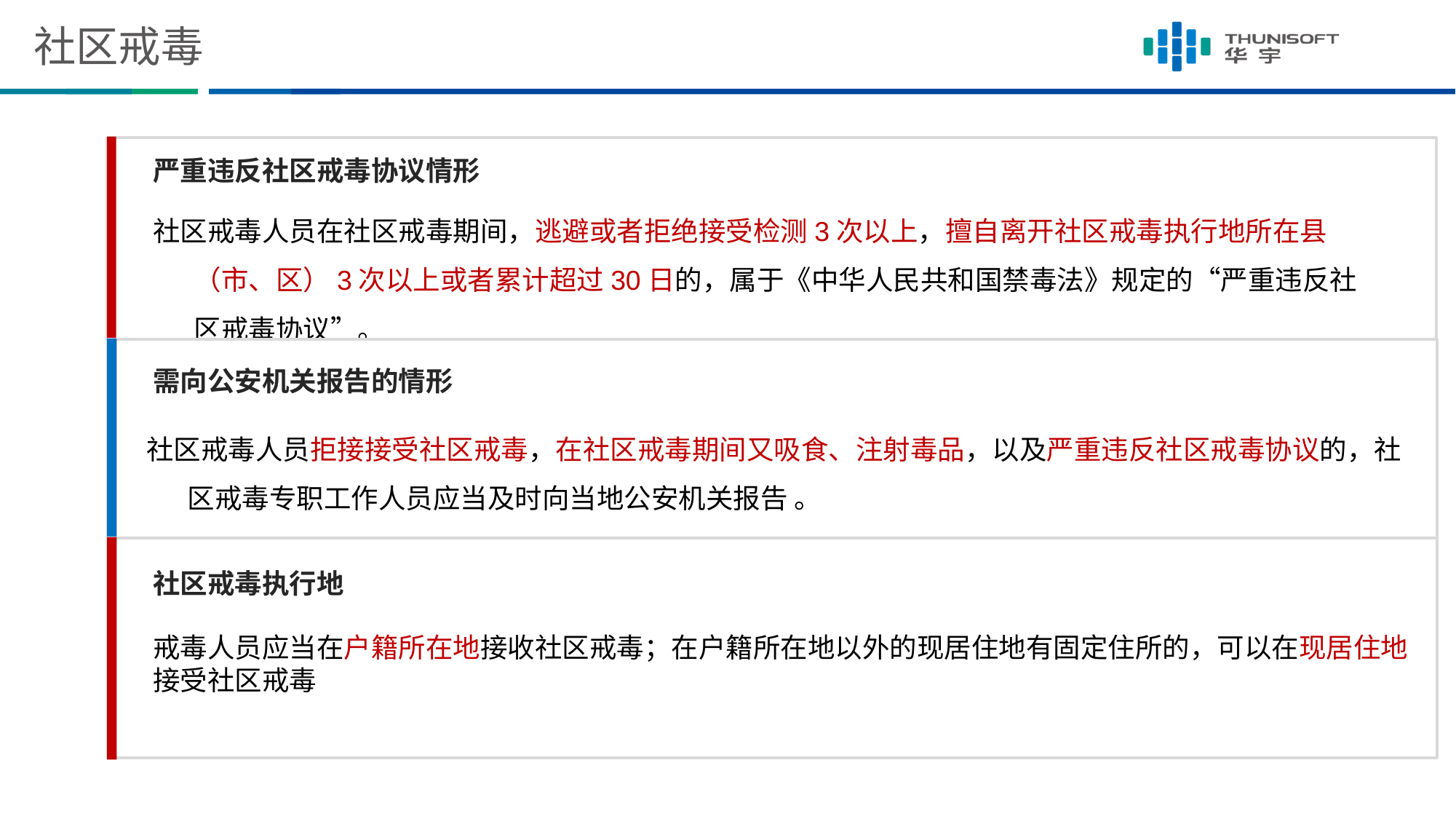

# 社区戒毒

严重违反社区戒毒协议情形
社区戒毒人员在社区戒毒期间，逃避或者拒绝接受检测3次以上，擅自离开社区戒毒执行地所在县（市、区）3次以上或者累计超过30日的，属于《中华人民共和国禁毒法》规定的“严重违反社区戒毒协议”。

需向公安机关报告的情形
社区戒毒人员拒接接受社区戒毒，在社区戒毒期间又吸食、注射毒品，以及严重违反社区戒毒协议的，社区戒毒专职工作人员应当及时向当地公安机关报告 。

社区戒毒执行地
戒毒人员应当在户籍所在地接收社区戒毒；在户籍所在地以外的现居住地有固定住所的，可以在现居住地接受社区戒毒